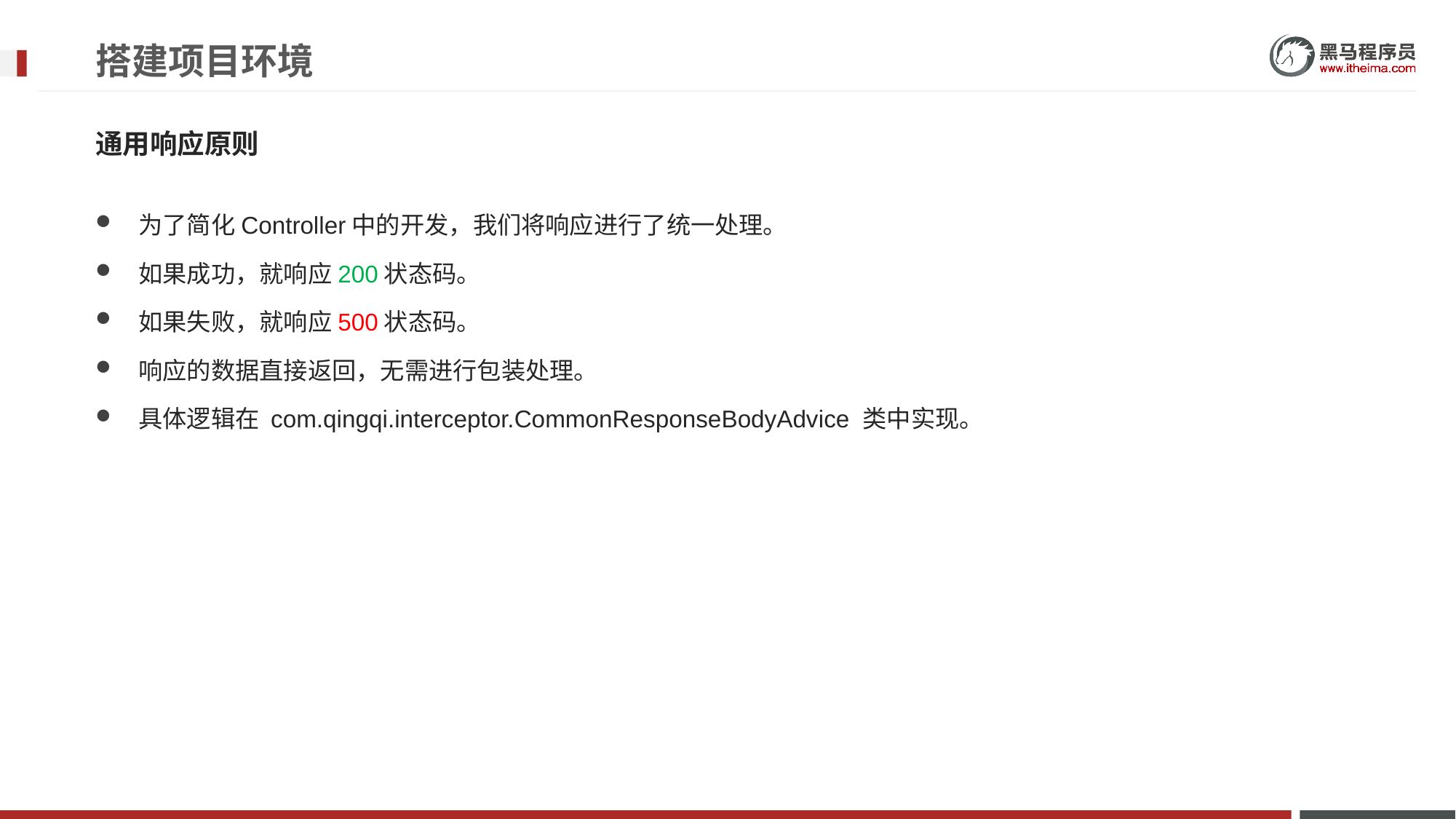

# 搭建项目环境
通用响应原则
为了简化Controller中的开发，我们将响应进行了统一处理。
如果成功，就响应200状态码。
如果失败，就响应500状态码。
响应的数据直接返回，无需进行包装处理。
具体逻辑在 com.qingqi.interceptor.CommonResponseBodyAdvice 类中实现。